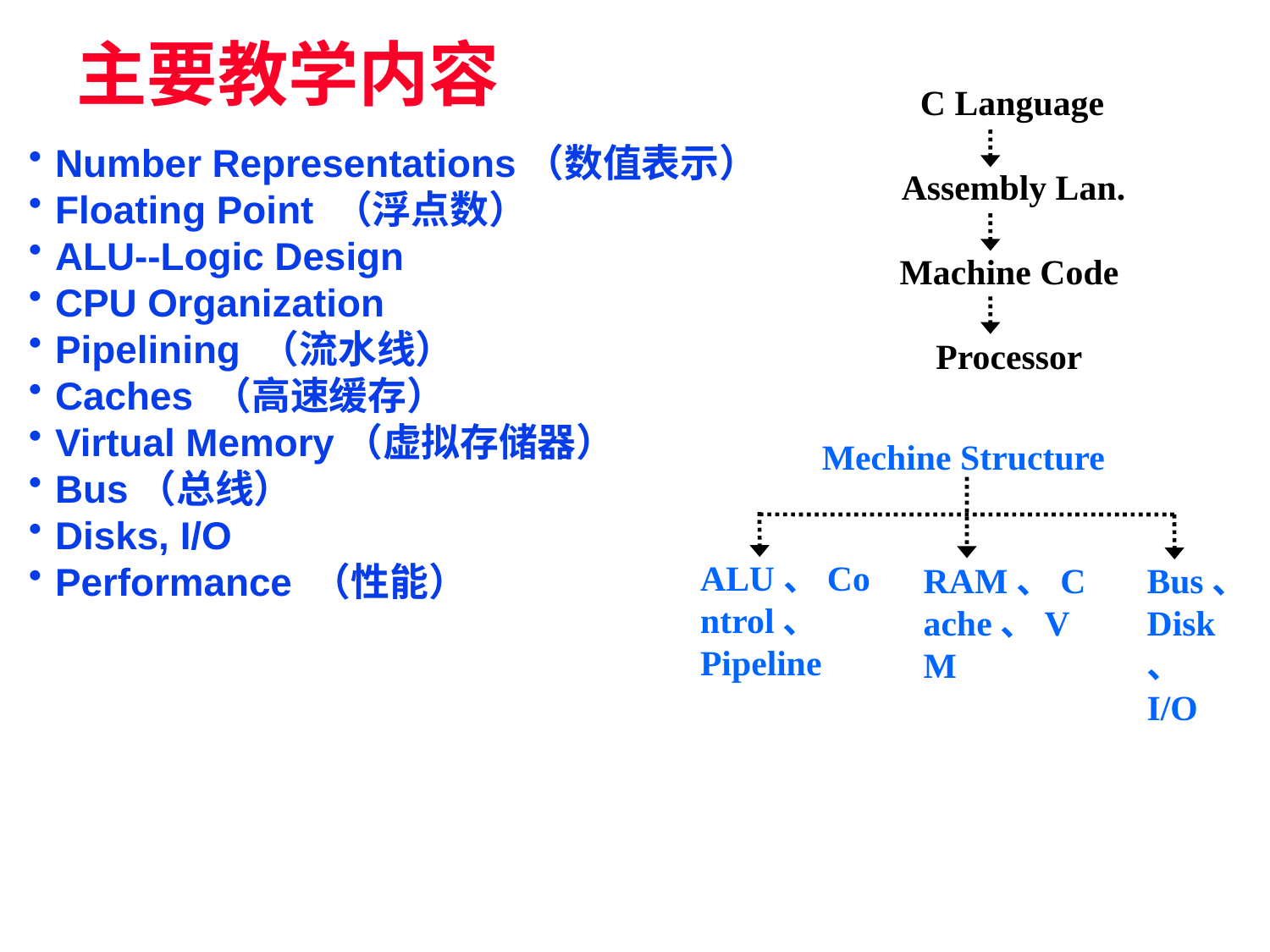

# 主要教学内容
 C Language

 Assembly Lan.

Machine Code

Processor

Number Representations（数值表示）
Floating Point （浮点数）
ALU--Logic Design
CPU Organization
Pipelining （流水线）
Caches （高速缓存）
Virtual Memory（虚拟存储器）
Bus（总线）
Disks, I/O
Performance （性能）
Mechine Structure

ALU、Control、
Pipeline
RAM、Cache、VM
Bus、
Disk、
I/O